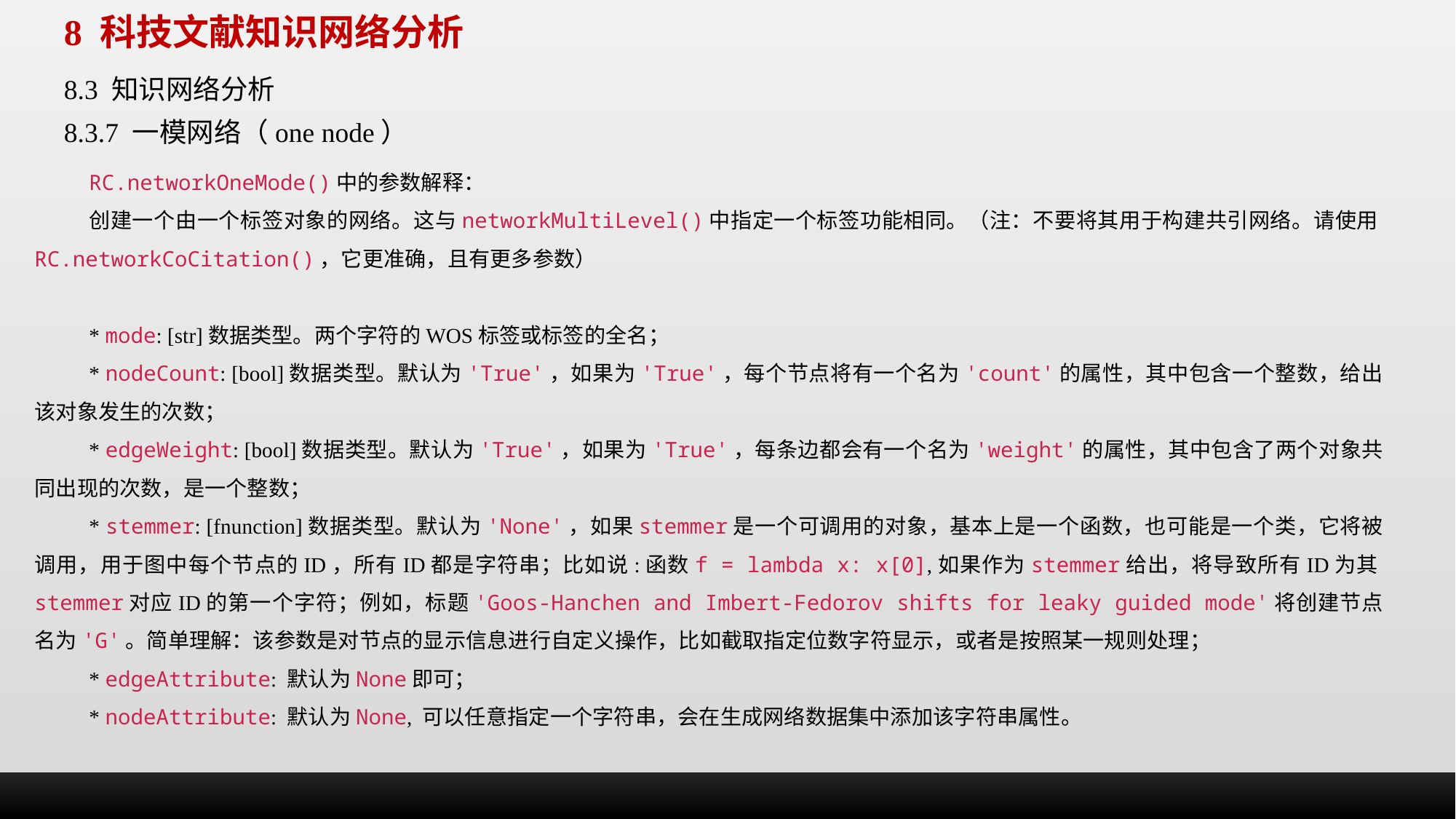

8 科技文献知识网络分析
8.3 知识网络分析
8.3.7 一模网络（one node）
RC.networkOneMode()中的参数解释：
创建一个由一个标签对象的网络。这与networkMultiLevel()中指定一个标签功能相同。（注：不要将其用于构建共引网络。请使用RC.networkCoCitation()，它更准确，且有更多参数）

* mode: [str]数据类型。两个字符的WOS标签或标签的全名；
* nodeCount: [bool]数据类型。默认为'True'，如果为'True'，每个节点将有一个名为'count'的属性，其中包含一个整数，给出该对象发生的次数；
* edgeWeight: [bool]数据类型。默认为'True'，如果为'True'，每条边都会有一个名为'weight'的属性，其中包含了两个对象共同出现的次数，是一个整数；
* stemmer: [fnunction]数据类型。默认为'None'，如果stemmer是一个可调用的对象，基本上是一个函数，也可能是一个类，它将被调用，用于图中每个节点的ID，所有ID都是字符串；比如说:函数f = lambda x: x[0],如果作为stemmer给出，将导致所有ID为其stemmer对应ID的第一个字符；例如，标题'Goos-Hanchen and Imbert-Fedorov shifts for leaky guided mode'将创建节点名为'G'。简单理解：该参数是对节点的显示信息进行自定义操作，比如截取指定位数字符显示，或者是按照某一规则处理；
* edgeAttribute: 默认为None即可；
* nodeAttribute: 默认为None, 可以任意指定一个字符串，会在生成网络数据集中添加该字符串属性。